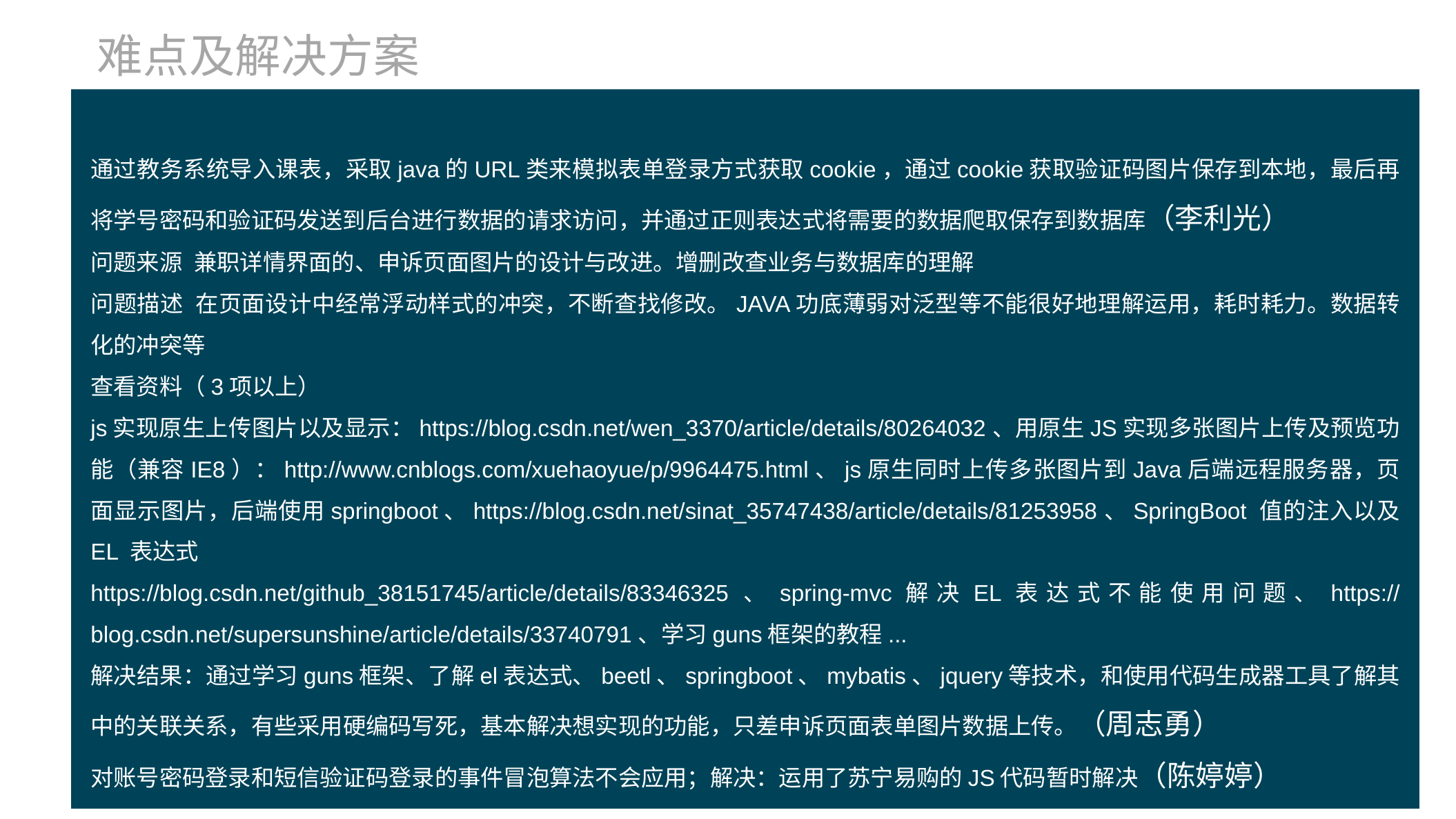

难点及解决方案

通过教务系统导入课表，采取java的URL类来模拟表单登录方式获取cookie，通过cookie获取验证码图片保存到本地，最后再将学号密码和验证码发送到后台进行数据的请求访问，并通过正则表达式将需要的数据爬取保存到数据库（李利光）
问题来源	兼职详情界面的、申诉页面图片的设计与改进。增删改查业务与数据库的理解
问题描述	在页面设计中经常浮动样式的冲突，不断查找修改。JAVA功底薄弱对泛型等不能很好地理解运用，耗时耗力。数据转化的冲突等
查看资料（3项以上）
js实现原生上传图片以及显示：https://blog.csdn.net/wen_3370/article/details/80264032、用原生JS实现多张图片上传及预览功能（兼容IE8）：http://www.cnblogs.com/xuehaoyue/p/9964475.html、js原生同时上传多张图片到Java后端远程服务器，页面显示图片，后端使用springboot、https://blog.csdn.net/sinat_35747438/article/details/81253958、SpringBoot 值的注入以及 EL 表达式
https://blog.csdn.net/github_38151745/article/details/83346325、spring-mvc解决EL表达式不能使用问题、https://blog.csdn.net/supersunshine/article/details/33740791、学习guns框架的教程...
解决结果：通过学习guns框架、了解el表达式、beetl、springboot、mybatis、jquery等技术，和使用代码生成器工具了解其中的关联关系，有些采用硬编码写死，基本解决想实现的功能，只差申诉页面表单图片数据上传。（周志勇）
对账号密码登录和短信验证码登录的事件冒泡算法不会应用；解决：运用了苏宁易购的JS代码暂时解决（陈婷婷）